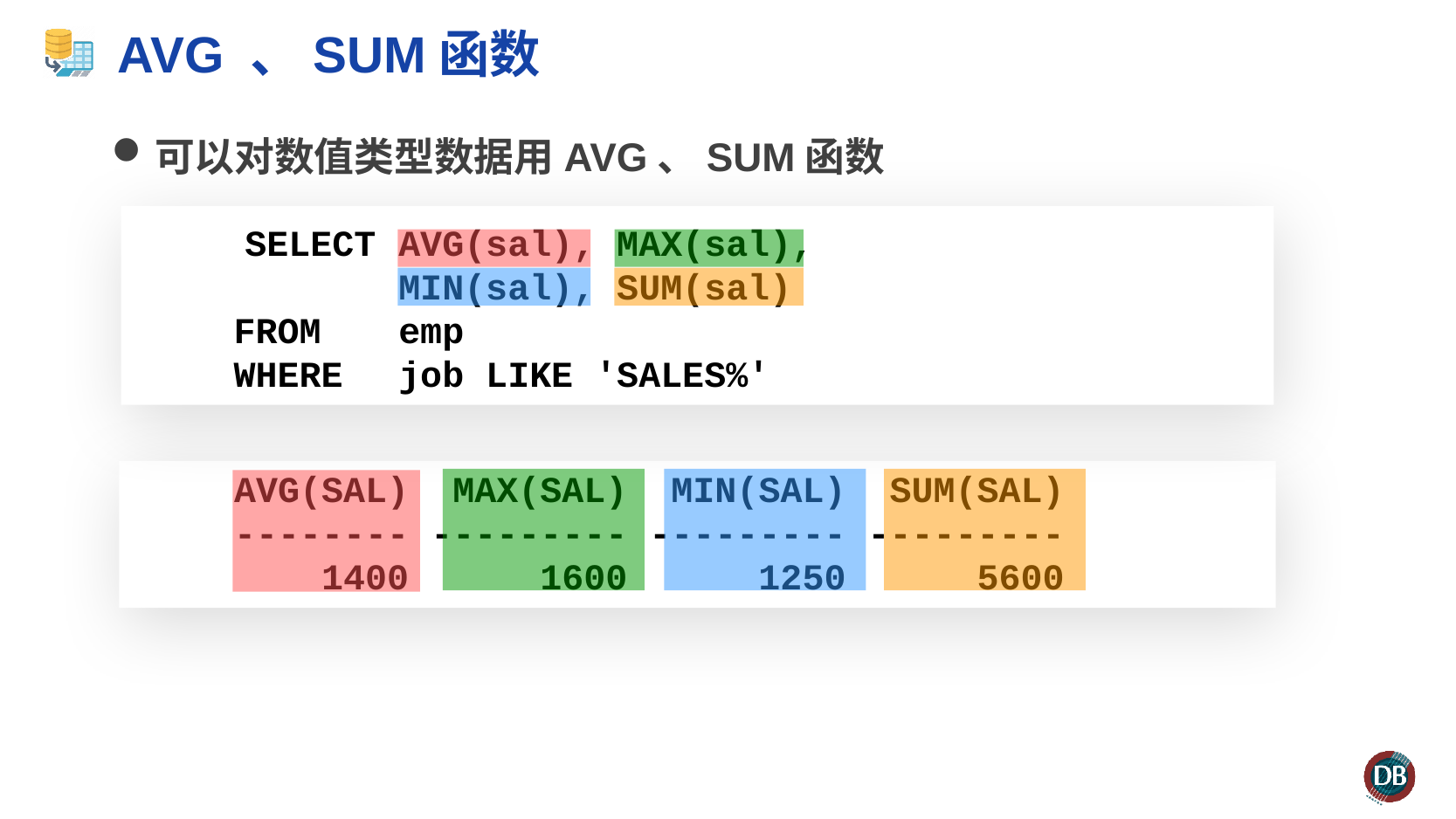

# AVG 、SUM函数
可以对数值类型数据用AVG、SUM函数

     SELECT	AVG(sal), MAX(sal),
  		MIN(sal), SUM(sal)
  	FROM	emp
  	WHERE	job LIKE 'SALES%'

AVG(SAL)  MAX(SAL)  MIN(SAL)  SUM(SAL)
-------- --------- --------- ---------
    1400      1600      1250      5600